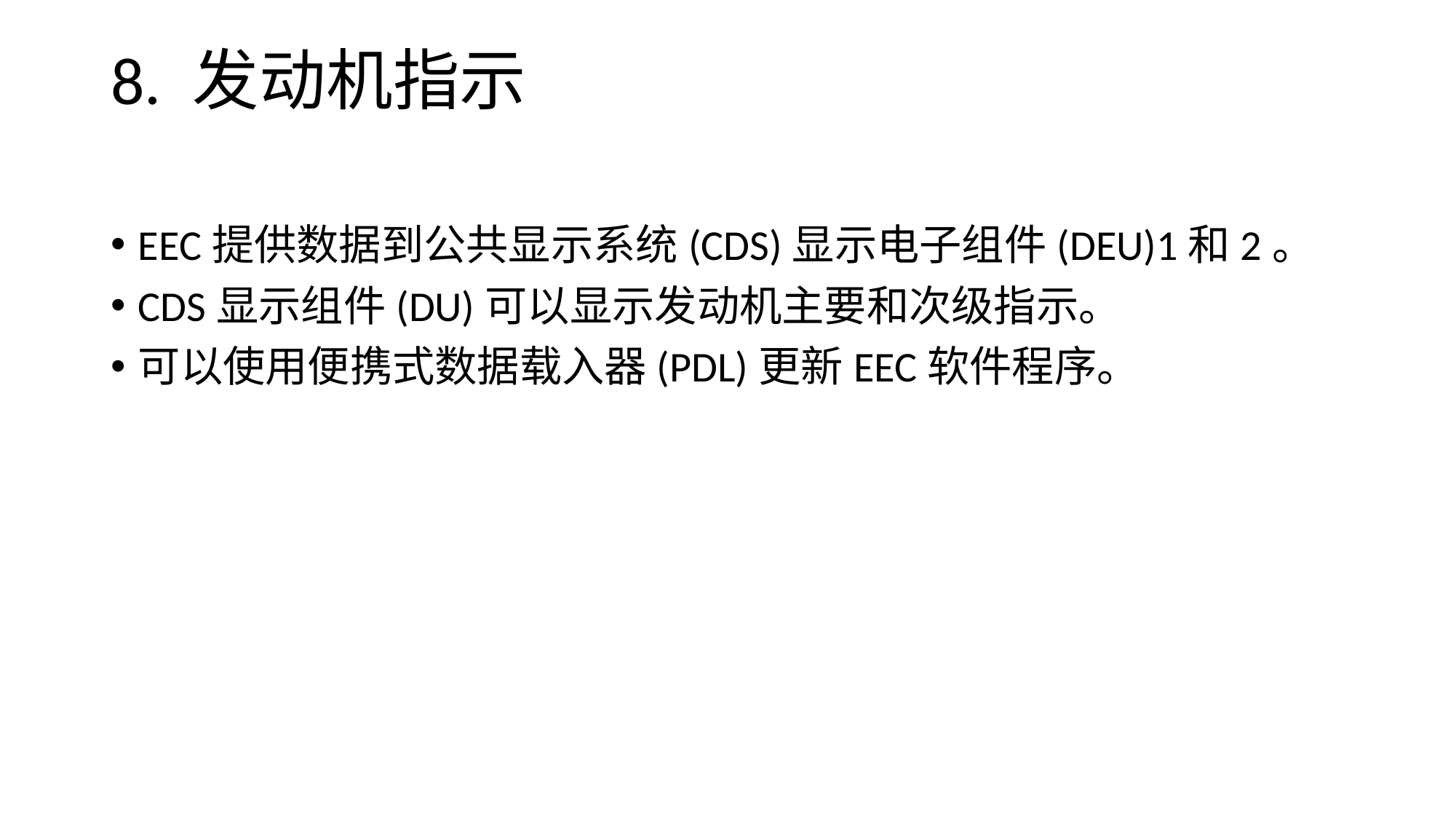

# 8. 发动机指示
EEC提供数据到公共显示系统(CDS)显示电子组件(DEU)1和2。
CDS显示组件(DU)可以显示发动机主要和次级指示。
可以使用便携式数据载入器(PDL)更新EEC软件程序。